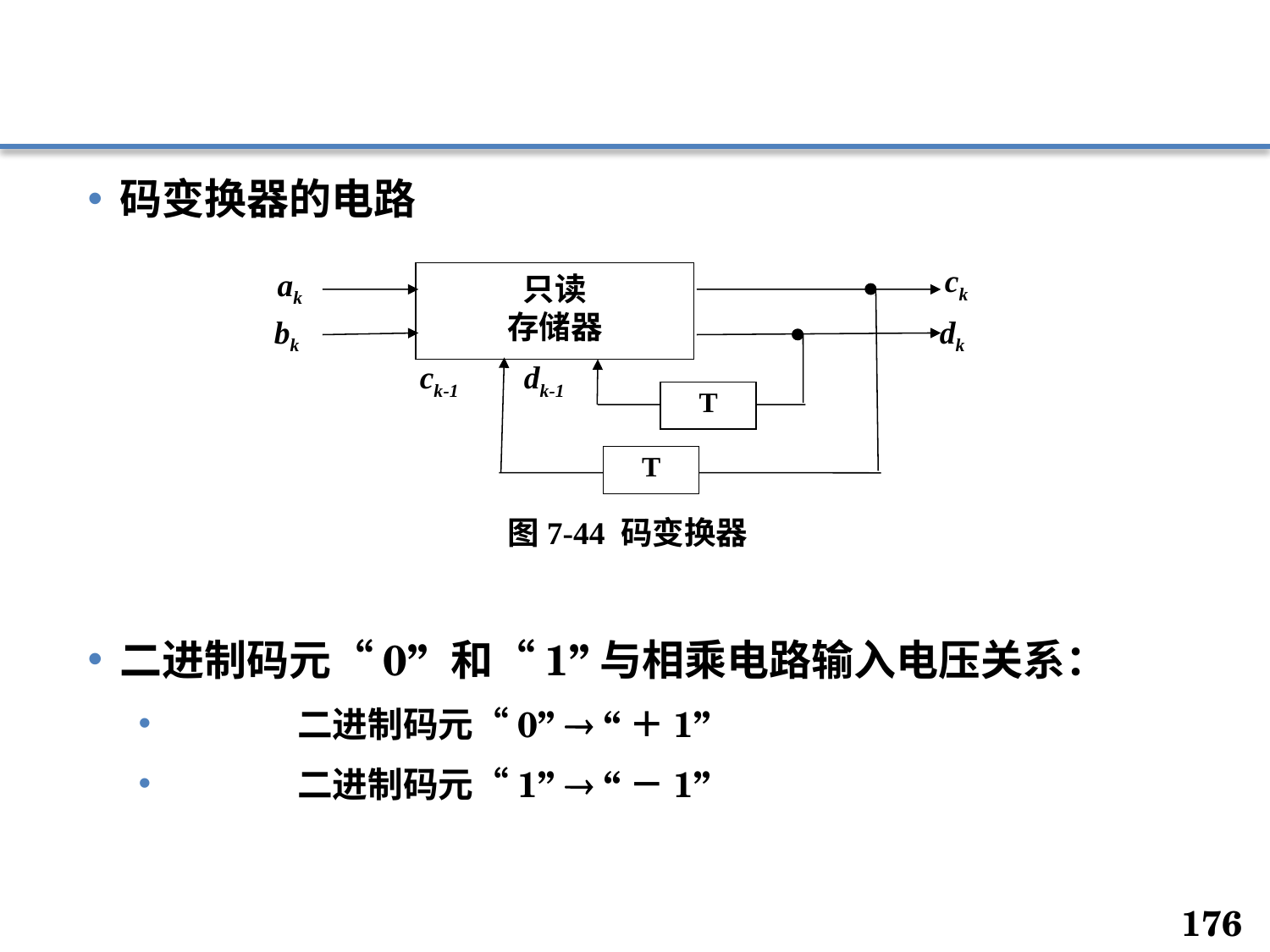

#
码变换器的电路

二进制码元“0” 和“1”与相乘电路输入电压关系：
	二进制码元“0” → “＋1”
	二进制码元“1” → “－1”

ck
只读
存储器
ak
•

bk
dk
•

ck-1

dk-1

T

T

图7-44 码变换器
176